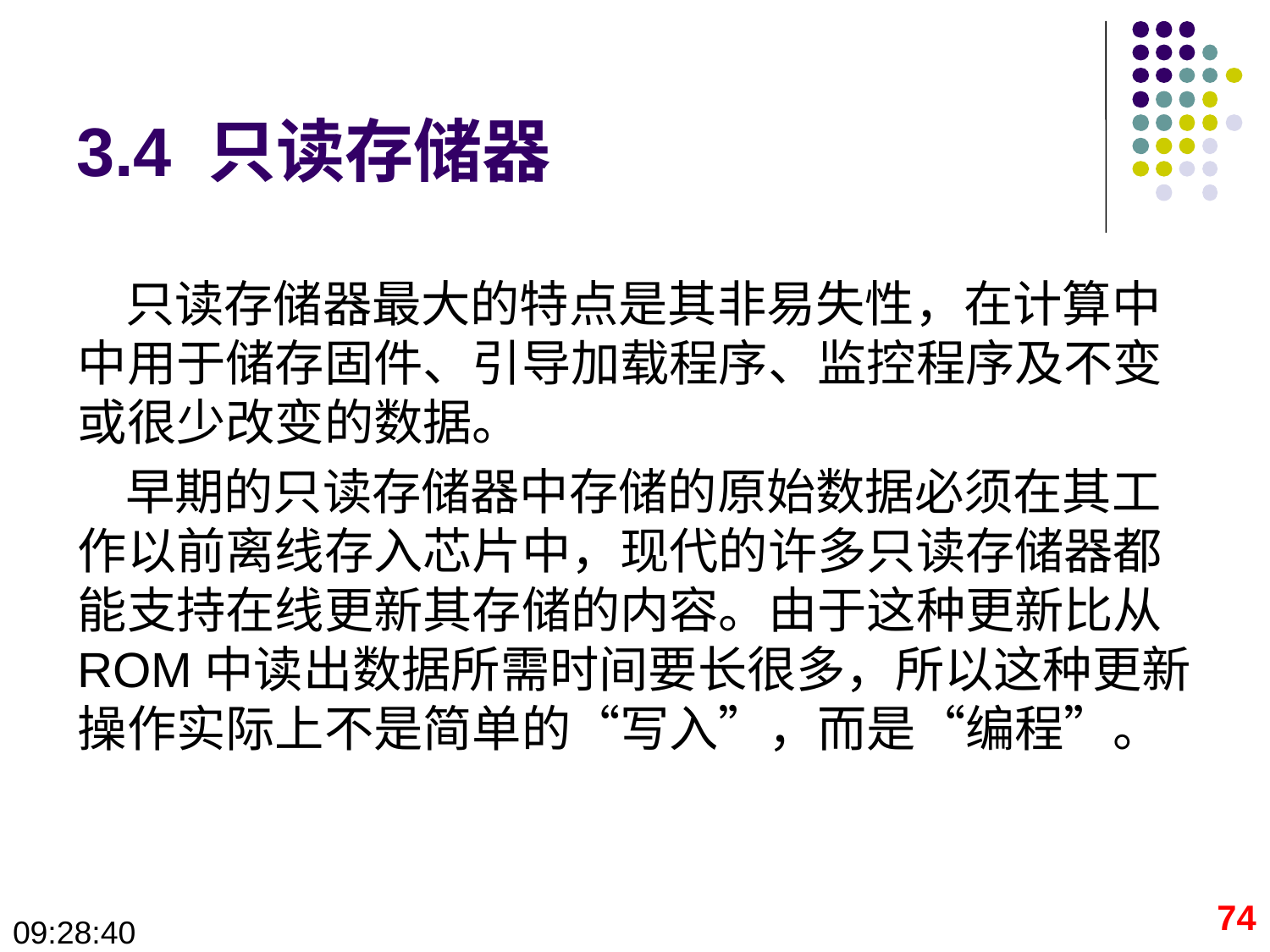

# 3.4 只读存储器
只读存储器最大的特点是其非易失性，在计算中中用于储存固件、引导加载程序、监控程序及不变或很少改变的数据。
早期的只读存储器中存储的原始数据必须在其工作以前离线存入芯片中，现代的许多只读存储器都能支持在线更新其存储的内容。由于这种更新比从ROM中读出数据所需时间要长很多，所以这种更新操作实际上不是简单的“写入”，而是“编程”。
74
09:28:40